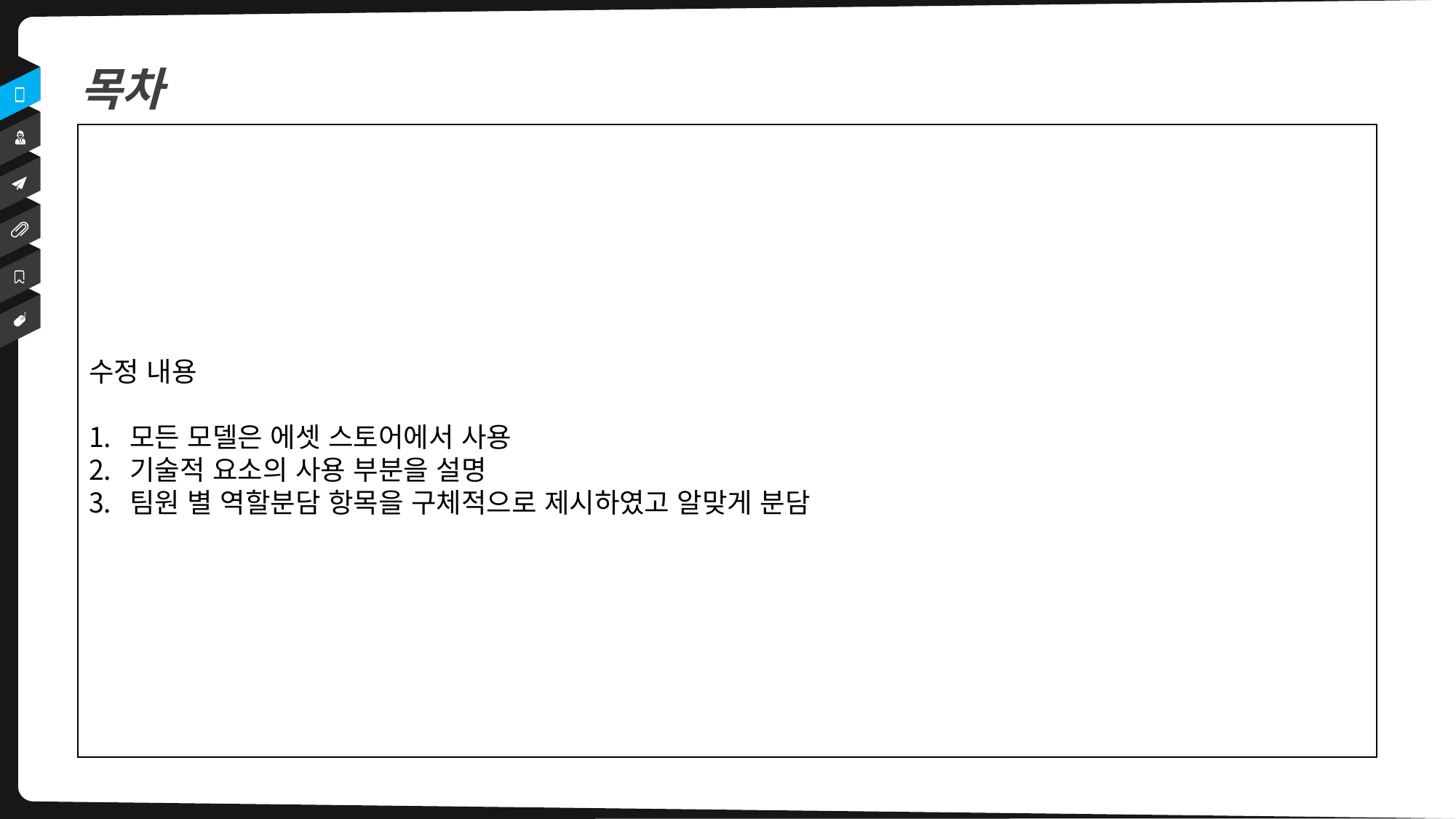

목차

수정 내용

모든 모델은 에셋 스토어에서 사용
기술적 요소의 사용 부분을 설명
팀원 별 역할분담 항목을 구체적으로 제시하였고 알맞게 분담